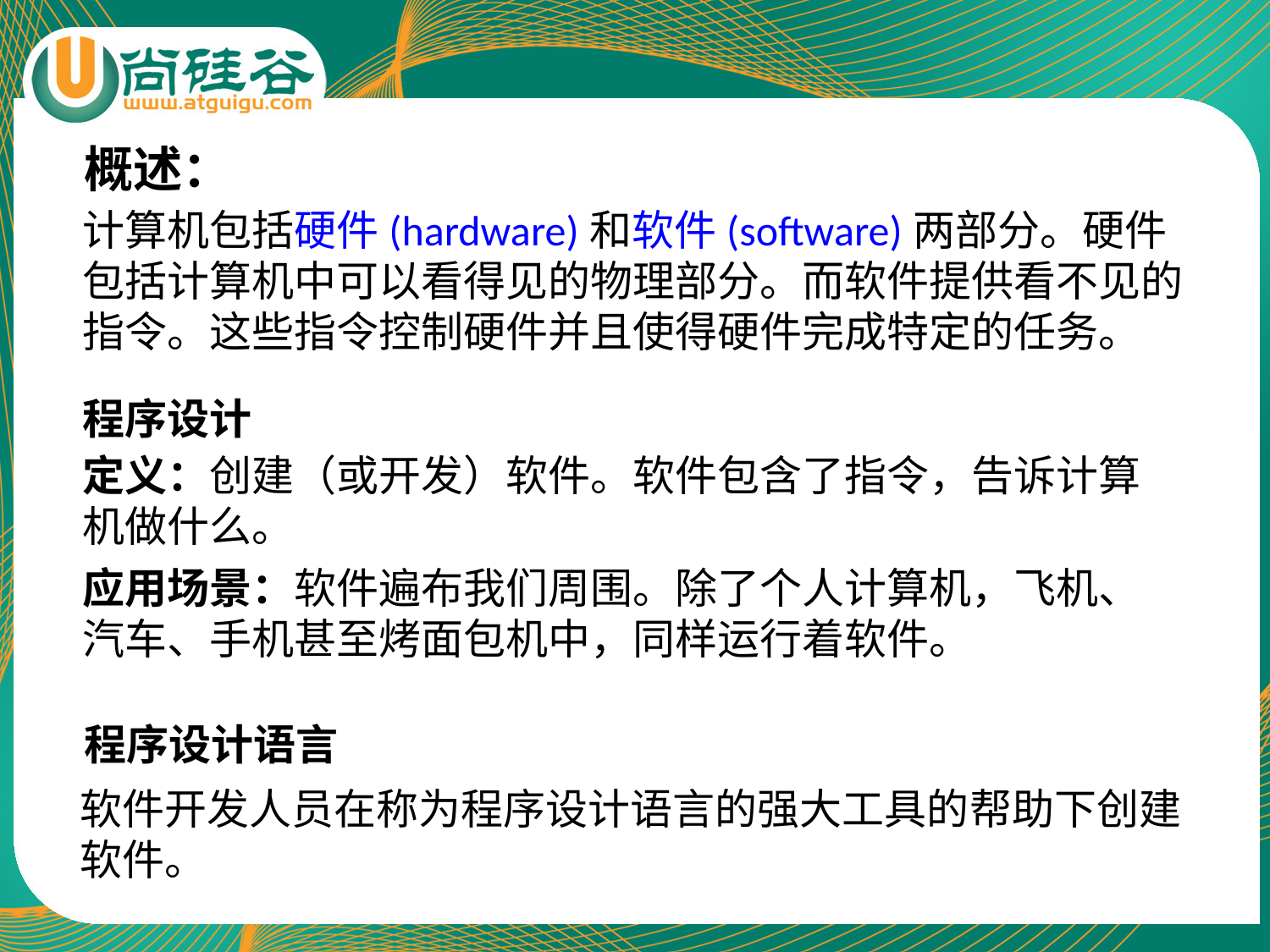

概述：
计算机包括硬件(hardware)和软件(software)两部分。硬件包括计算机中可以看得见的物理部分。而软件提供看不见的指令。这些指令控制硬件并且使得硬件完成特定的任务。
程序设计
定义：创建（或开发）软件。软件包含了指令，告诉计算机做什么。
应用场景：软件遍布我们周围。除了个人计算机，飞机、汽车、手机甚至烤面包机中，同样运行着软件。
程序设计语言
软件开发人员在称为程序设计语言的强大工具的帮助下创建软件。